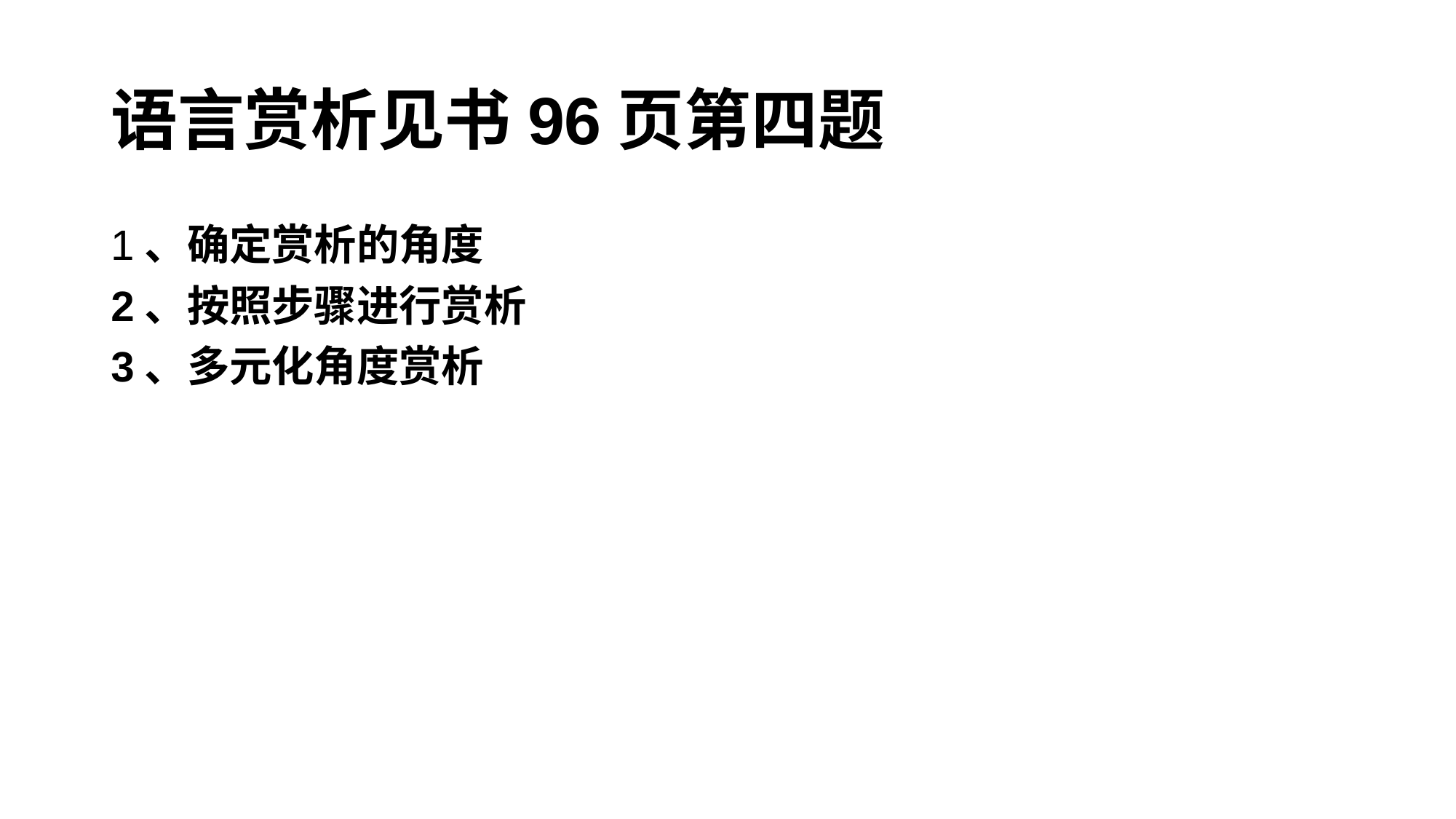

# 语言赏析见书96页第四题
1、确定赏析的角度
2、按照步骤进行赏析
3、多元化角度赏析